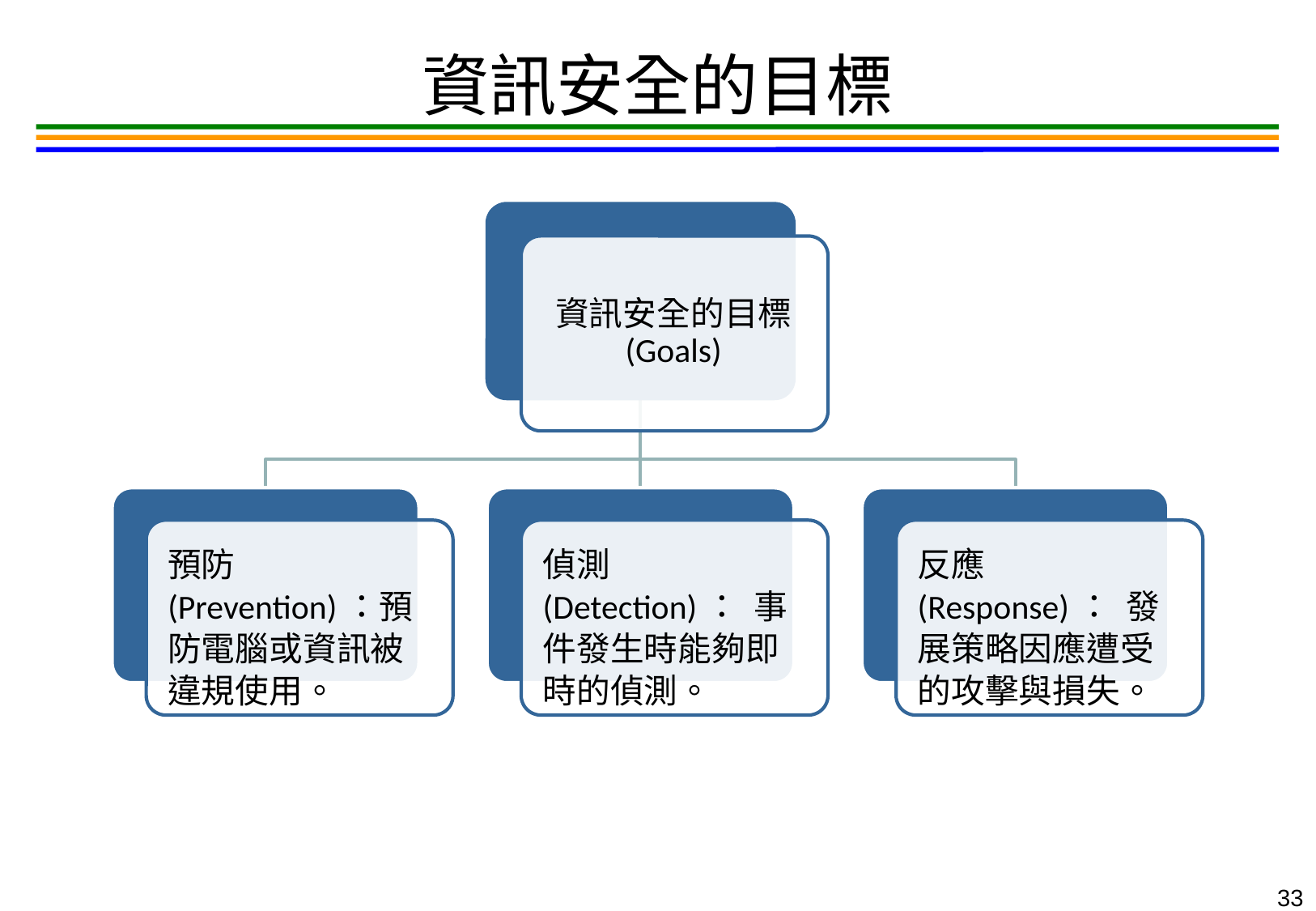

33
# 資訊安全的目標

資訊安全的目標  (Goals)

預防 (Prevention)：預防電腦或資訊被違規使用。

偵測 (Detection)：  事件發生時能夠即時的偵測。

反應 (Response)：  發展策略因應遭受的攻擊與損失。